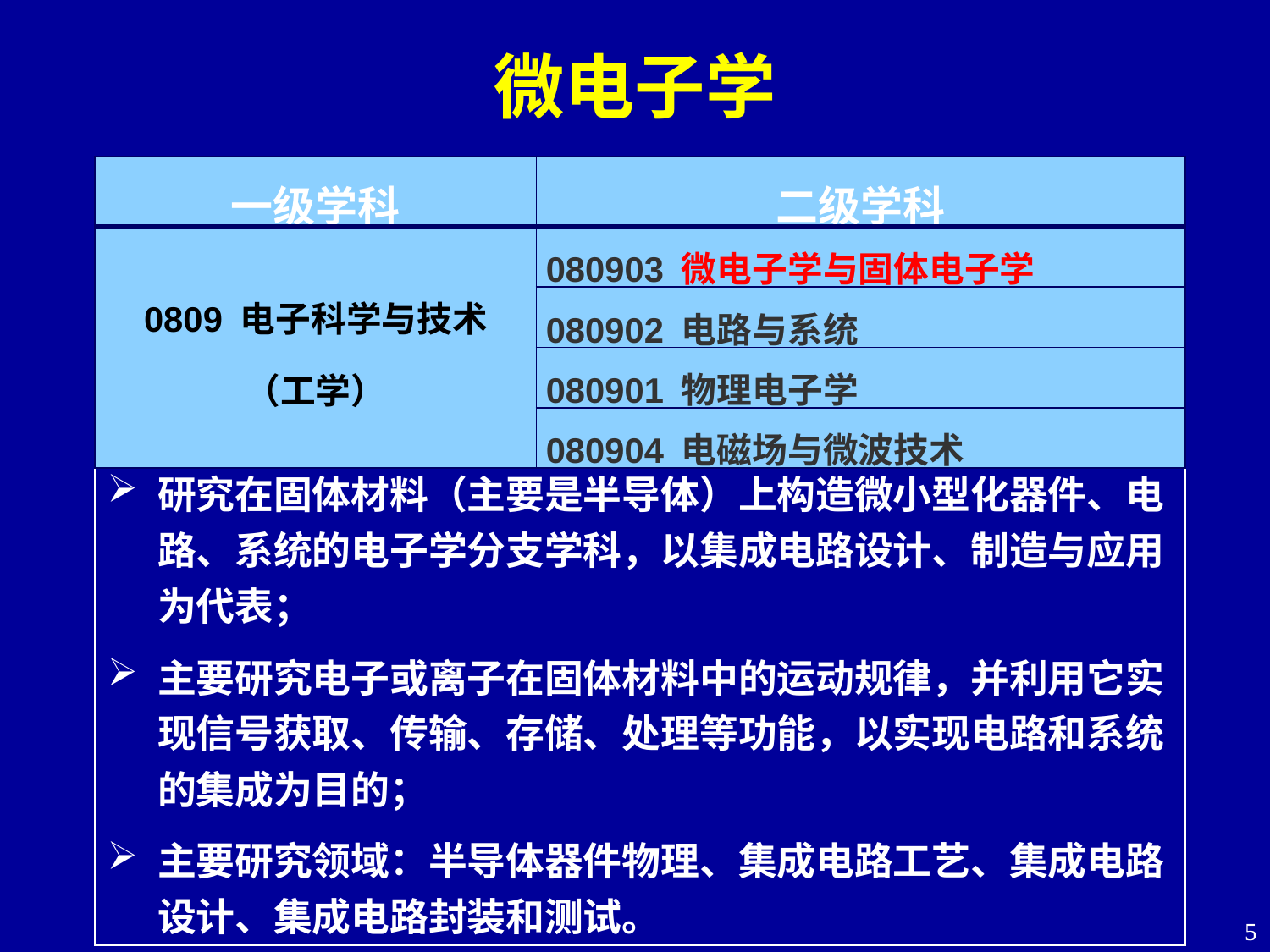

微电子学
| 一级学科 | 二级学科 |
| --- | --- |
| 0809 电子科学与技术 （工学） | 080903 微电子学与固体电子学 |
|  | 080902 电路与系统 |
|  | 080901 物理电子学 |
|  | 080904 电磁场与微波技术 |
研究在固体材料（主要是半导体）上构造微小型化器件、电路、系统的电子学分支学科，以集成电路设计、制造与应用为代表；
主要研究电子或离子在固体材料中的运动规律，并利用它实现信号获取、传输、存储、处理等功能，以实现电路和系统的集成为目的；
主要研究领域：半导体器件物理、集成电路工艺、集成电路设计、集成电路封装和测试。
5